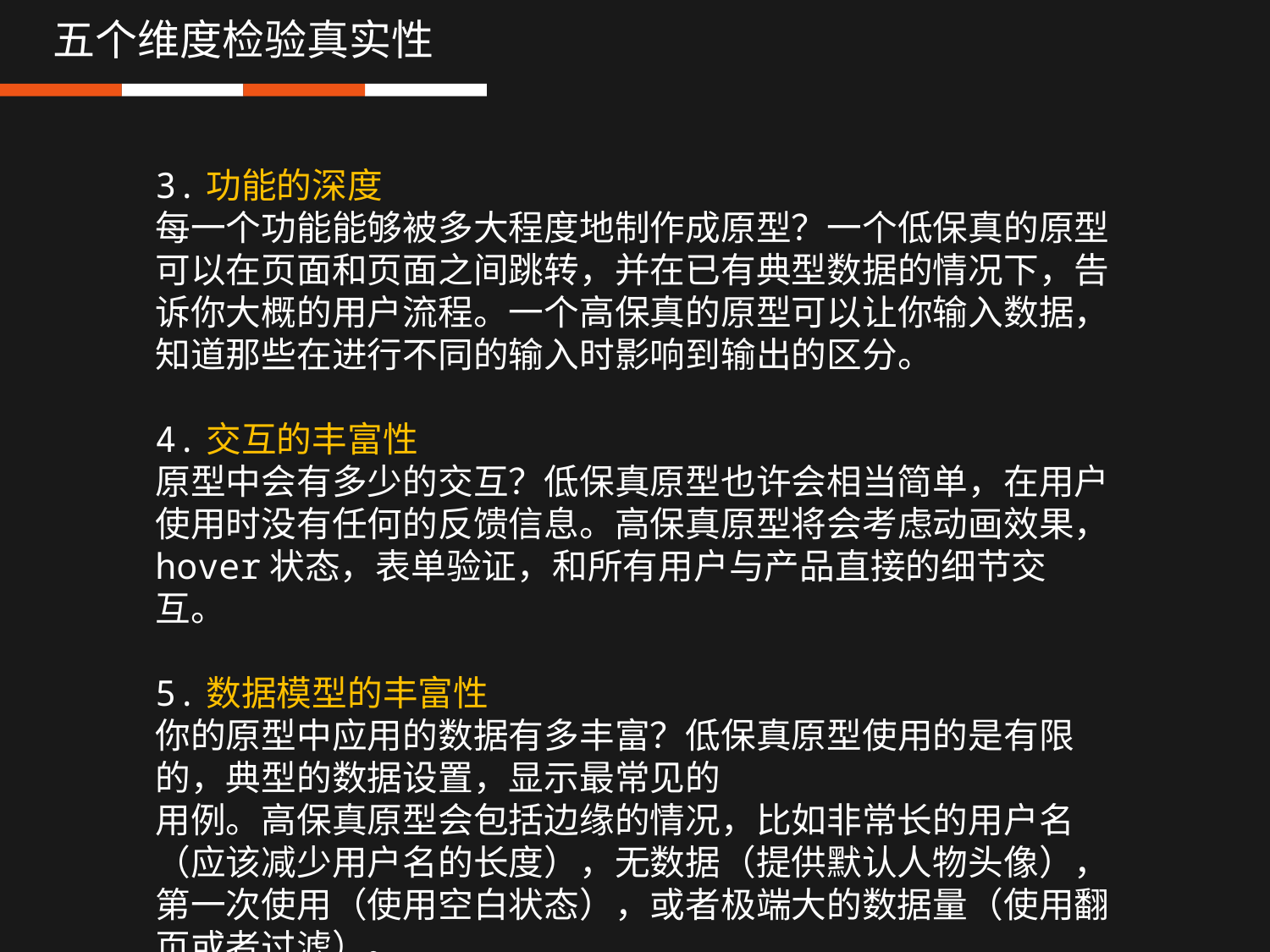

五个维度检验真实性

3.功能的深度
每一个功能能够被多大程度地制作成原型？一个低保真的原型可以在页面和页面之间跳转，并在已有典型数据的情况下，告诉你大概的用户流程。一个高保真的原型可以让你输入数据，知道那些在进行不同的输入时影响到输出的区分。

4.交互的丰富性
原型中会有多少的交互？低保真原型也许会相当简单，在用户使用时没有任何的反馈信息。高保真原型将会考虑动画效果，hover状态，表单验证，和所有用户与产品直接的细节交互。

5.数据模型的丰富性
你的原型中应用的数据有多丰富？低保真原型使用的是有限的，典型的数据设置，显示最常见的
用例。高保真原型会包括边缘的情况，比如非常长的用户名（应该减少用户名的长度），无数据（提供默认人物头像），第一次使用（使用空白状态），或者极端大的数据量（使用翻页或者过滤）。